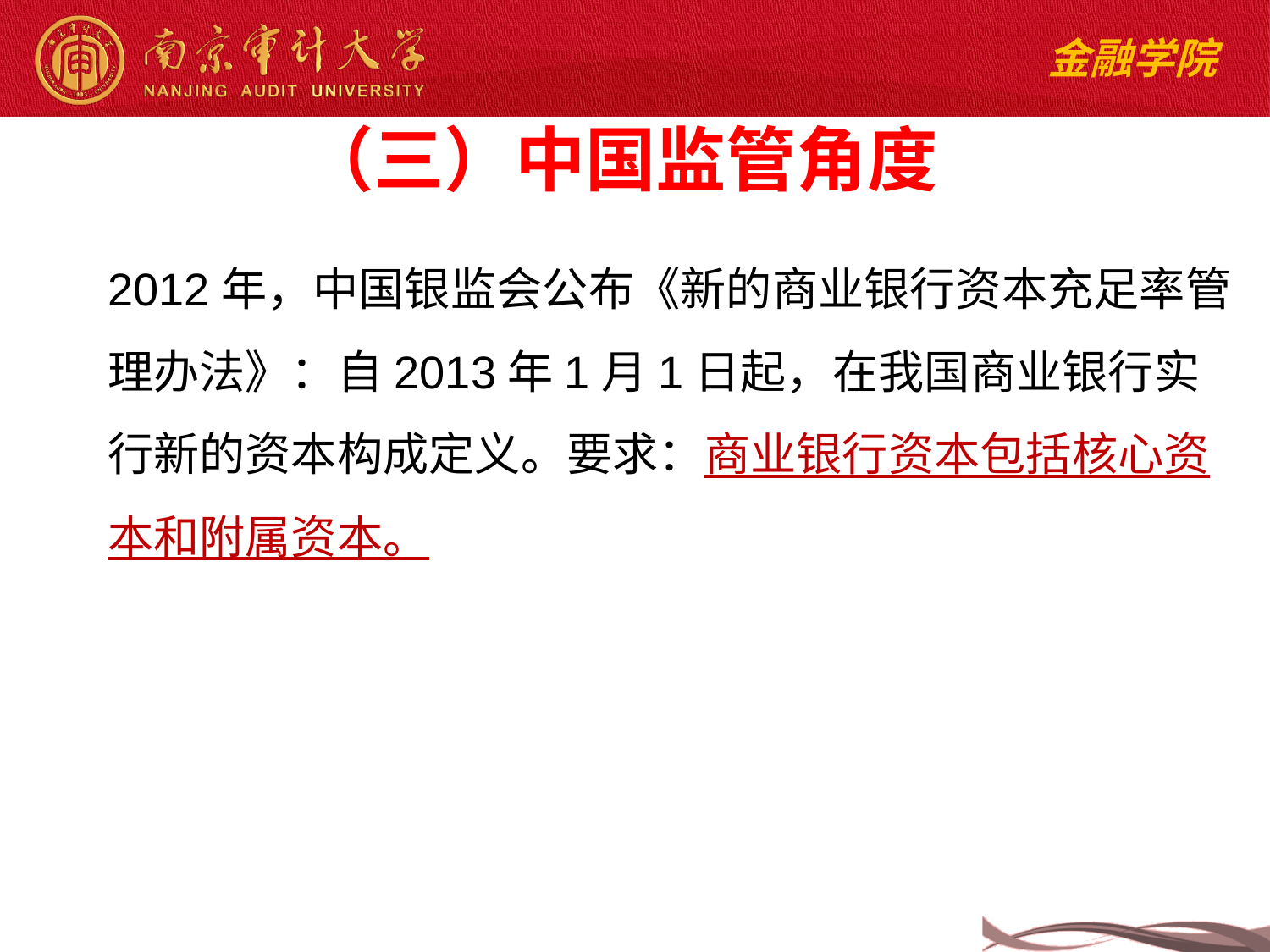

# （三）中国监管角度
2012年，中国银监会公布《新的商业银行资本充足率管理办法》：自2013年1月1日起，在我国商业银行实行新的资本构成定义。要求：商业银行资本包括核心资本和附属资本。